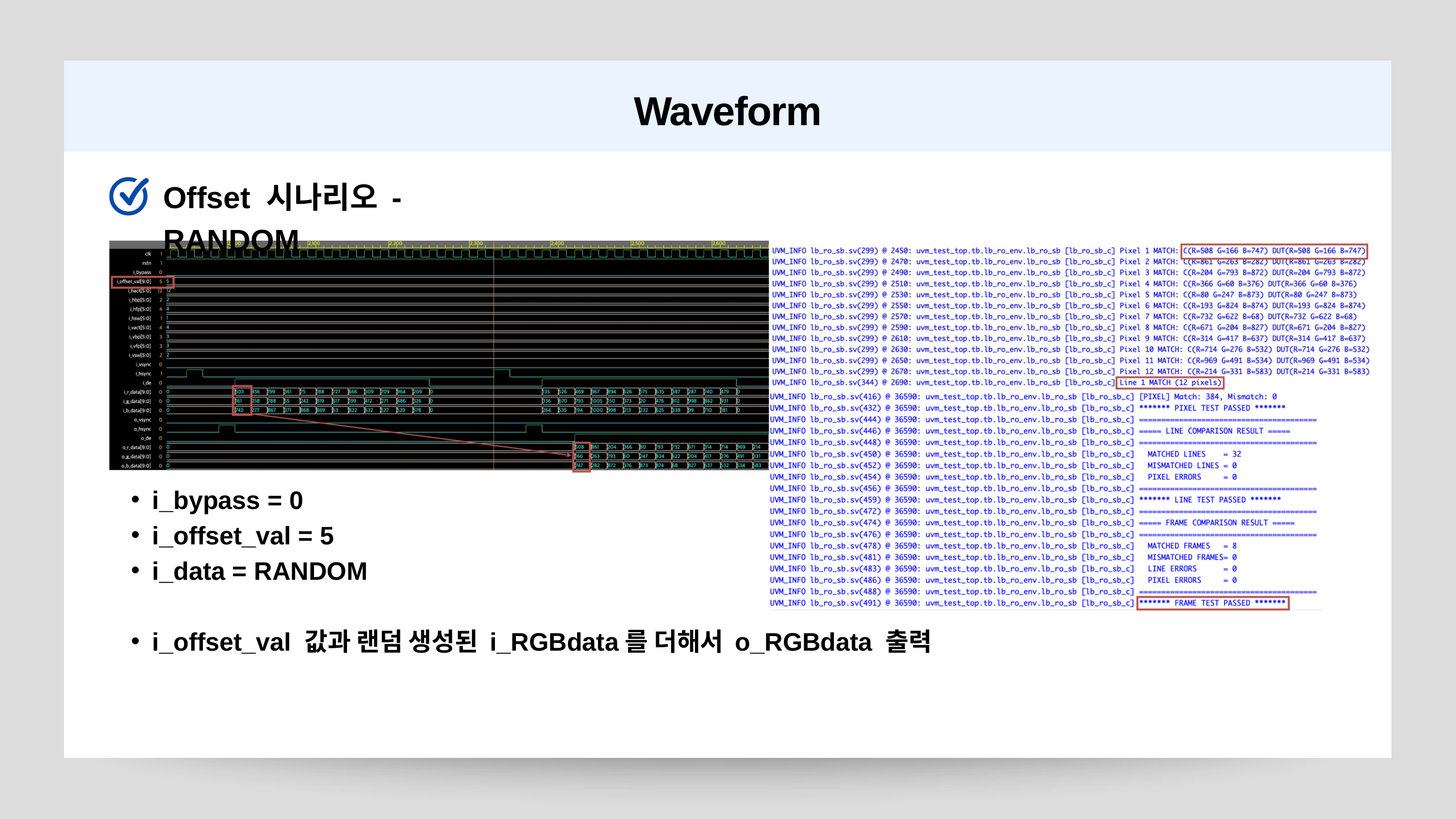

Waveform
Offset 시나리오 - RANDOM

i_bypass = 0
i_offset_val = 5
i_data = RANDOM

i_offset_val 값과 랜덤 생성된 i_RGBdata를 더해서 o_RGBdata 출력